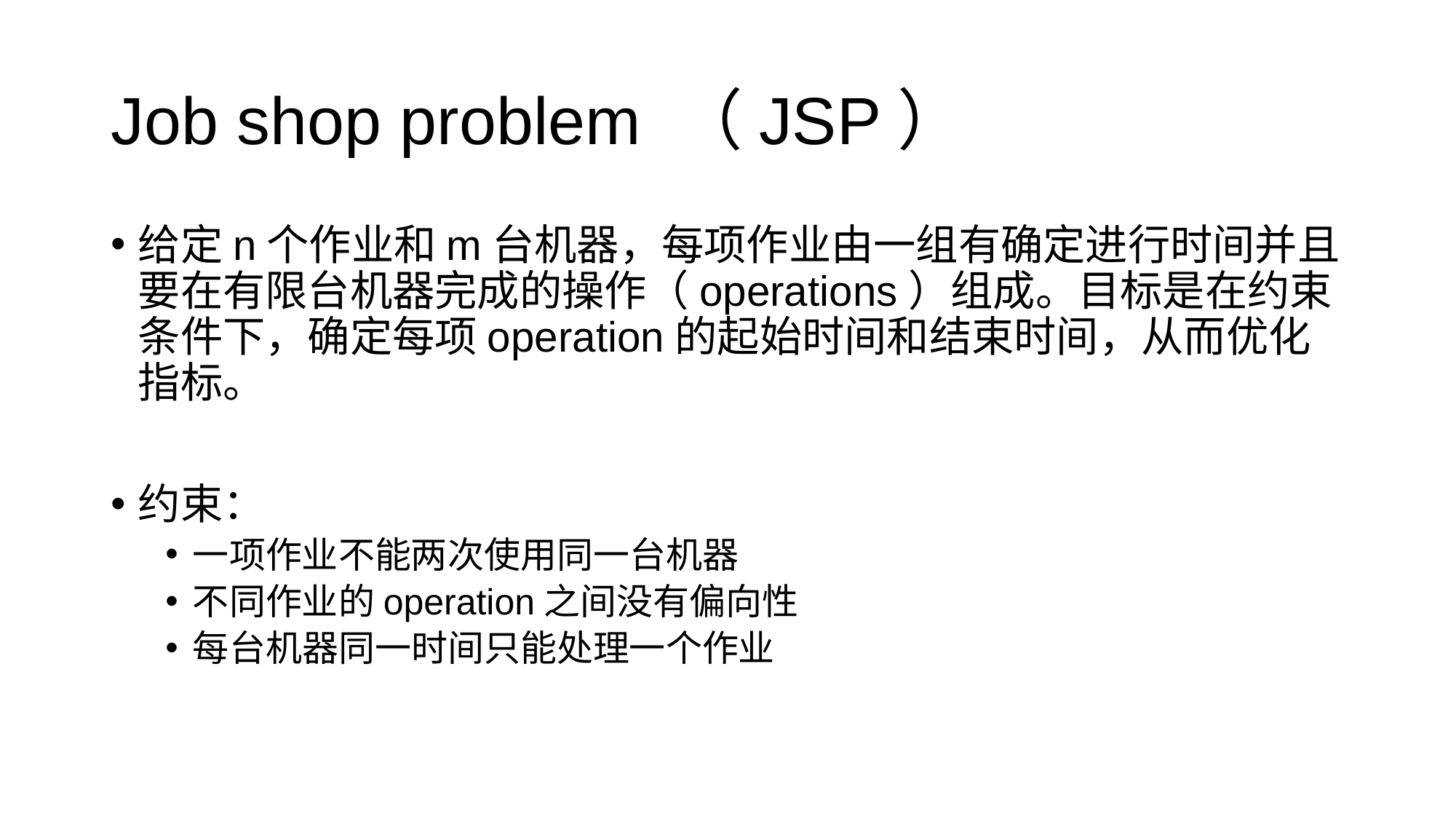

# Job shop problem （JSP）
给定n个作业和m台机器，每项作业由一组有确定进行时间并且要在有限台机器完成的操作（operations）组成。目标是在约束条件下，确定每项operation的起始时间和结束时间，从而优化指标。

约束：
一项作业不能两次使用同一台机器
不同作业的operation之间没有偏向性
每台机器同一时间只能处理一个作业